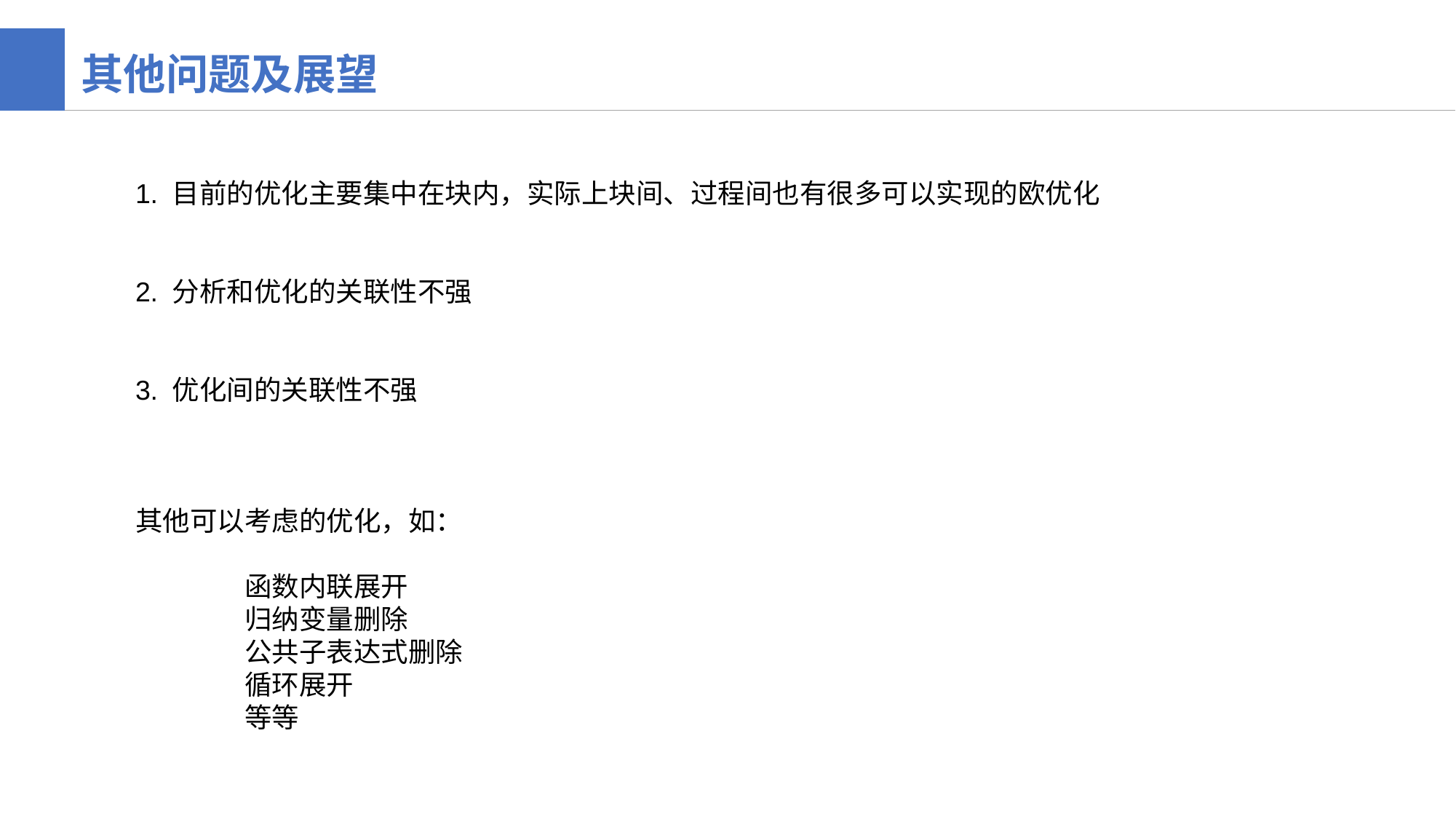

其他问题及展望
1. 目前的优化主要集中在块内，实际上块间、过程间也有很多可以实现的欧优化

2. 分析和优化的关联性不强

3. 优化间的关联性不强

其他可以考虑的优化，如：

	函数内联展开
	归纳变量删除
	公共子表达式删除
	循环展开
	等等